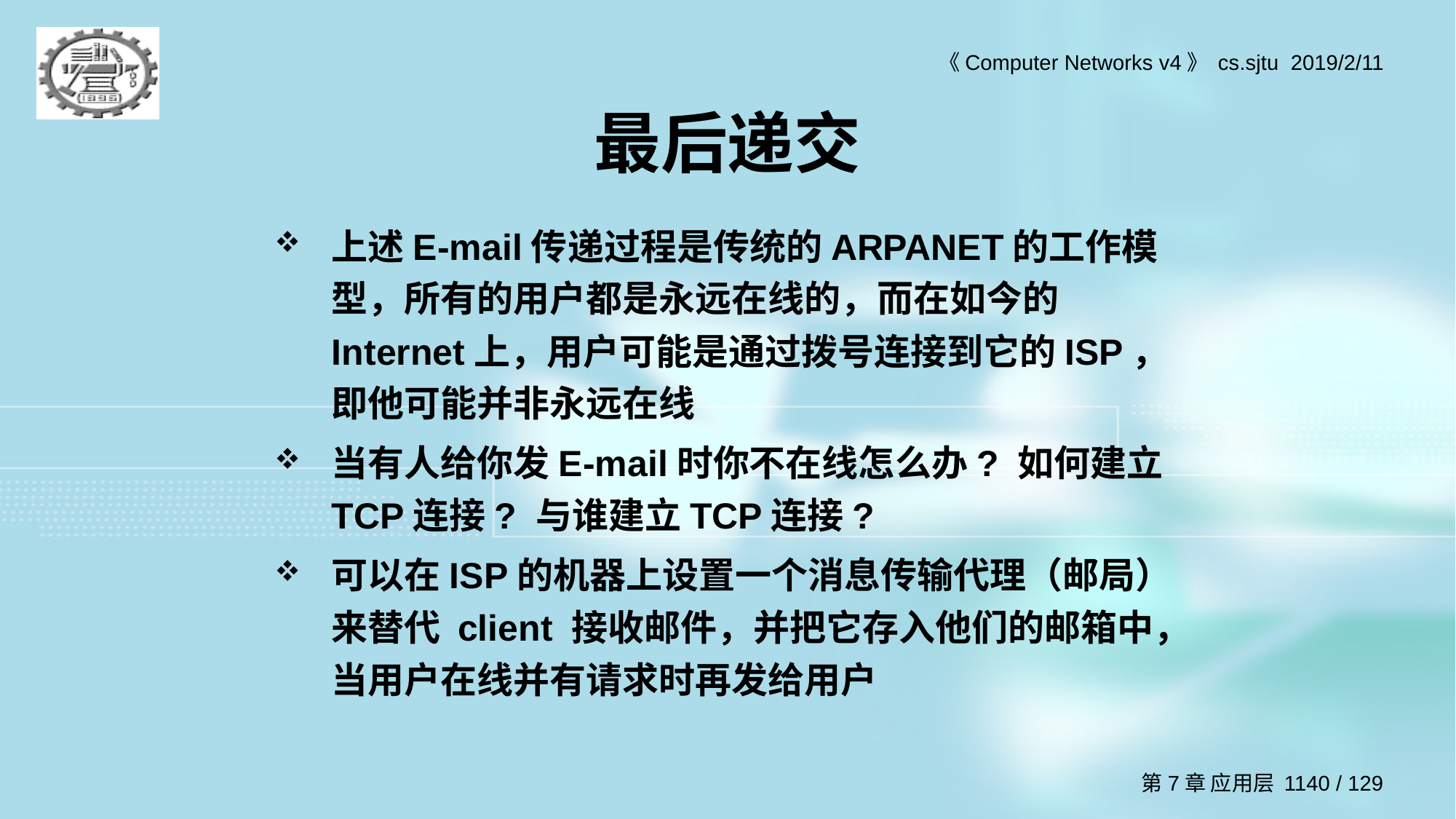

# 最后递交
上述E-mail传递过程是传统的ARPANET的工作模型，所有的用户都是永远在线的，而在如今的Internet上，用户可能是通过拨号连接到它的ISP，即他可能并非永远在线
当有人给你发E-mail时你不在线怎么办? 如何建立TCP连接? 与谁建立TCP连接?
可以在ISP的机器上设置一个消息传输代理（邮局）来替代 client 接收邮件，并把它存入他们的邮箱中，当用户在线并有请求时再发给用户